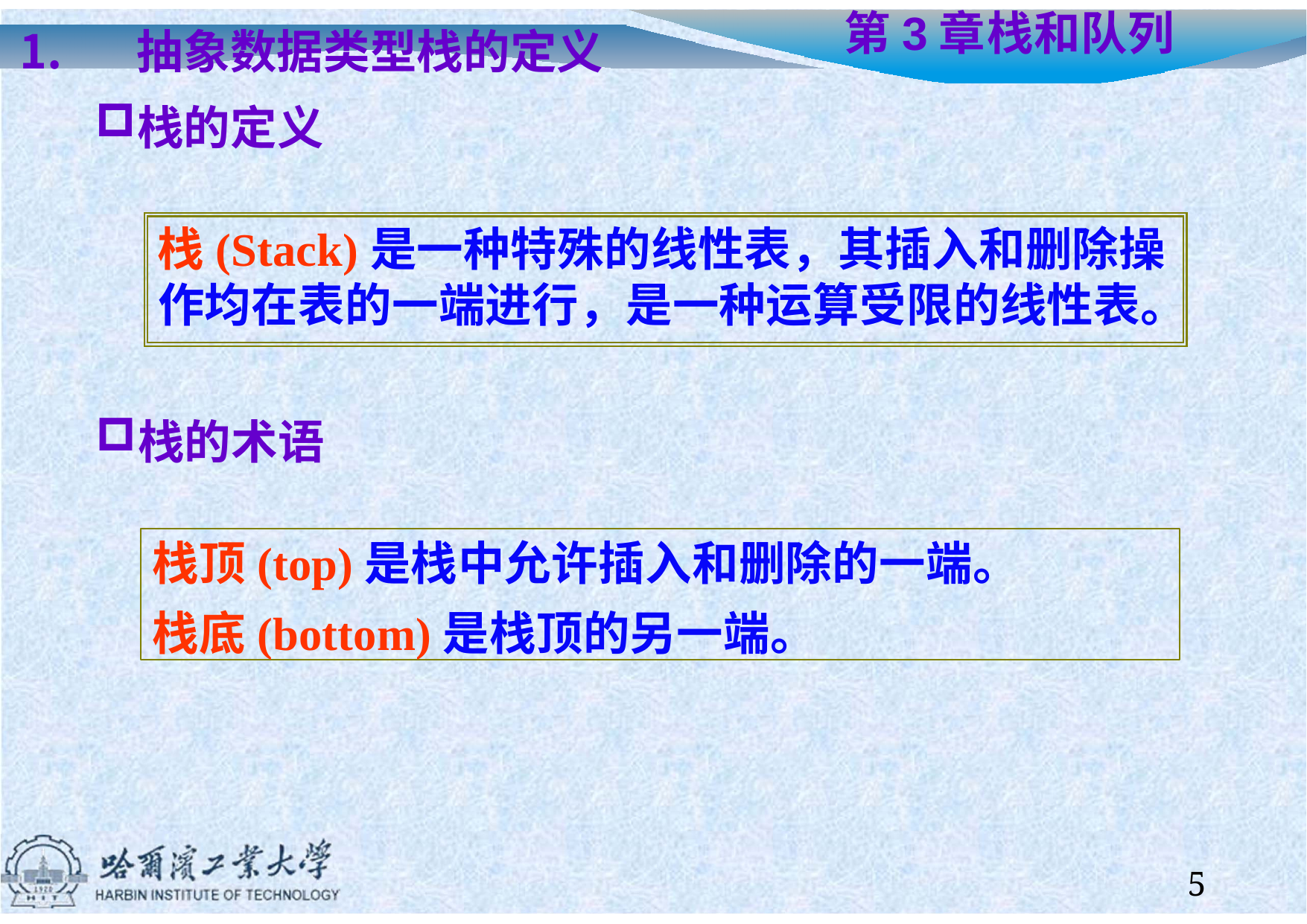

抽象数据类型栈的定义
栈的定义
# 第3章	栈和队列

栈(Stack)是一种特殊的线性表，其插入和删除操 作均在表的一端进行，是一种运算受限的线性表。

栈的术语

栈顶(top)是栈中允许插入和删除的一端。
栈底(bottom)是栈顶的另一端。

5